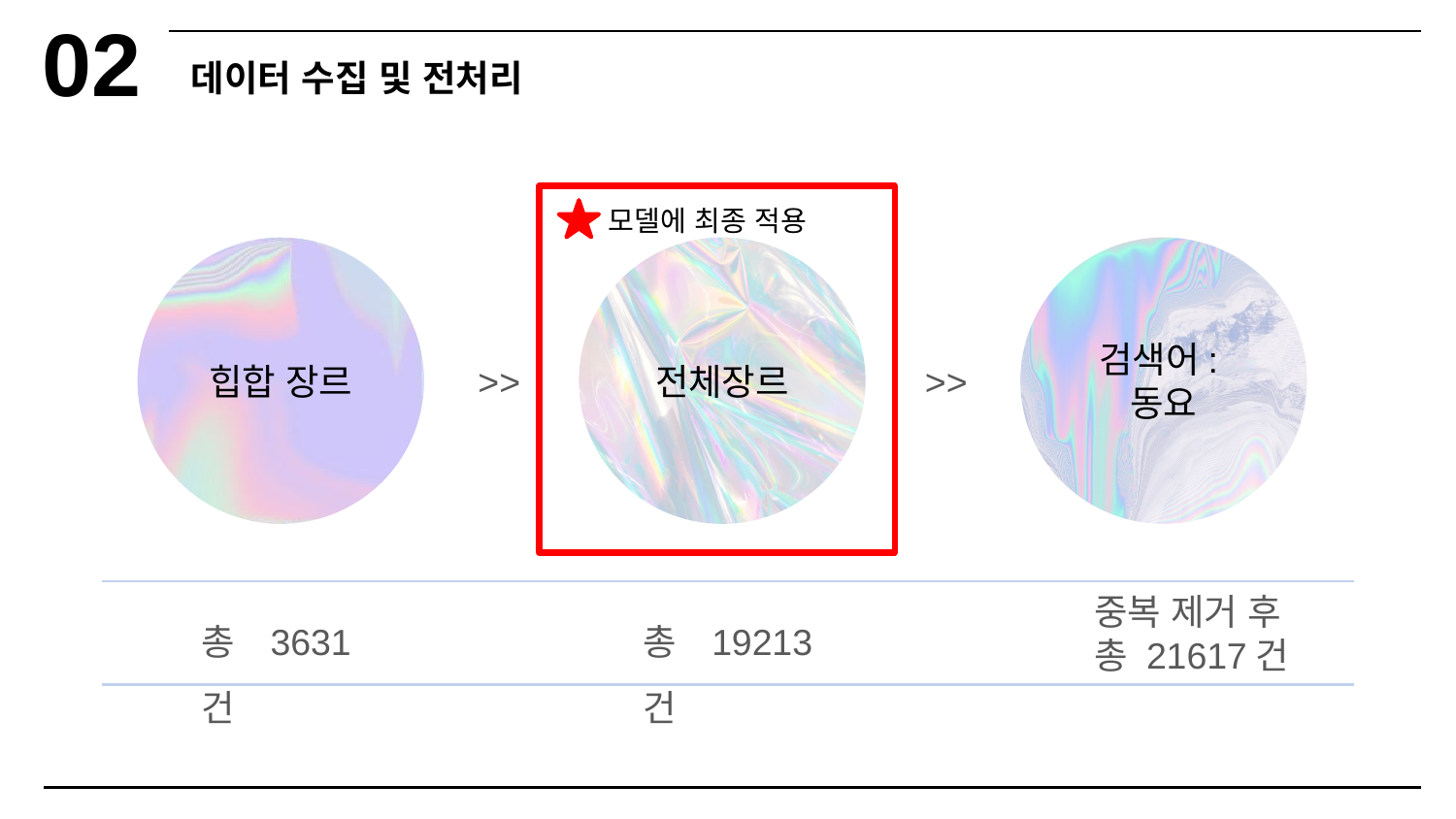

02
데이터 수집 및 전처리

모델에 최종 적용

힙합 장르
전체장르
검색어:
동요
중복 제거 후
총 21617건
총 19213건
총 3631건
>>
>>